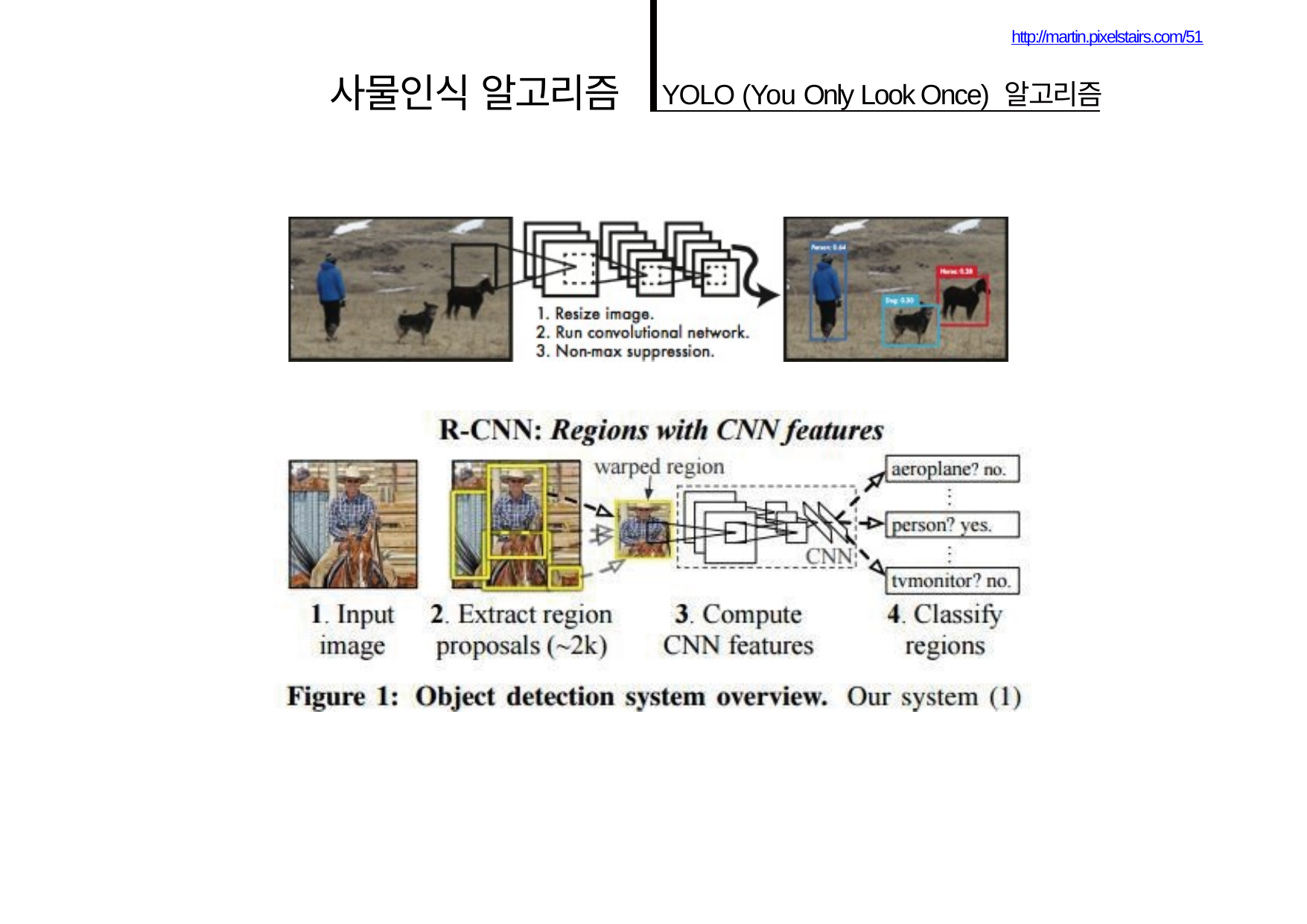

http://martin.pixelstairs.com/51
사물인식 알고리즘
YOLO (You Only Look Once) 알고리즘